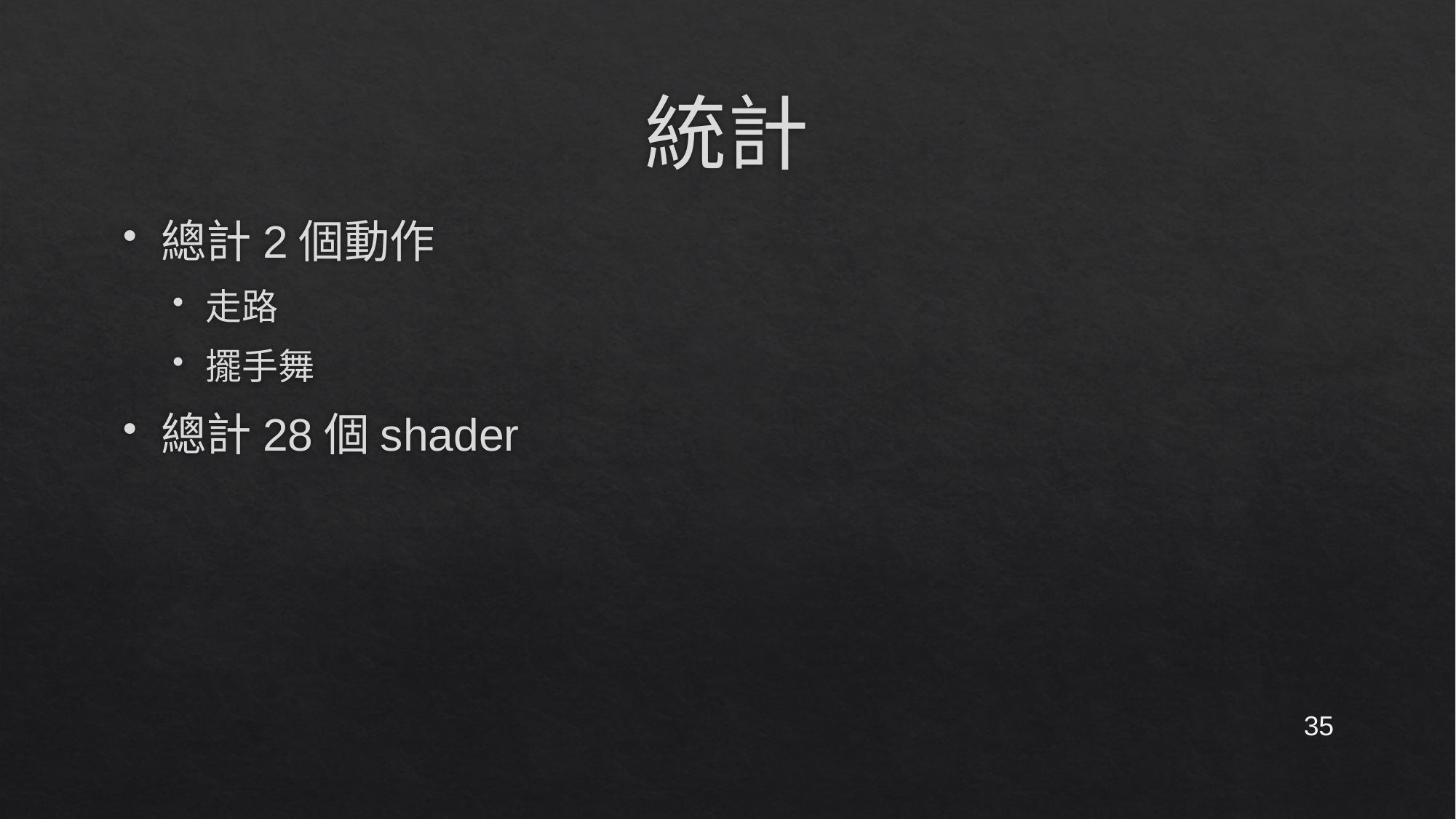

# 統計
總計2個動作
走路
擺手舞
總計28個shader
35